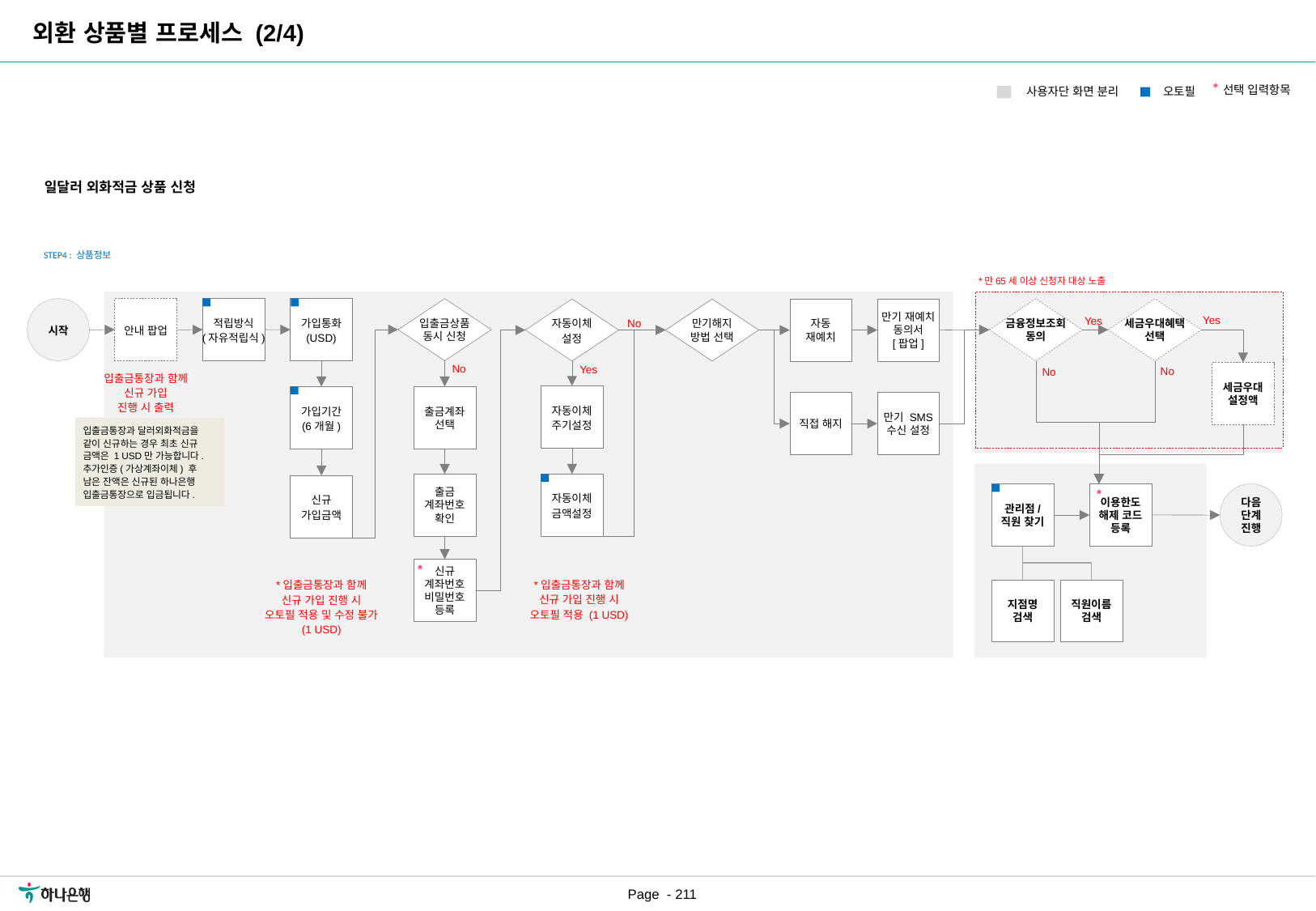

| 요구사항ID |
| --- |
| REQ\_URR\_019 |
| REQ\_URR\_024 |
외환 상품별 프로세스 (2/4)
*선택 입력항목
오토필
사용자단 화면 분리

[수정요약] 2023.06.20
프로세스 수정
[수정요약] 2023.06.30
USD 통화 코드 숫자값 뒤에 표기
일달러 외화적금 상품 신청
STEP4 : 상품정보
*만65세 이상 신청자 대상 노출

시작
안내 팝업
적립방식
(자유적립식)
가입통화
(USD)
입출금상품
동시 신청
금융정보조회
동의
세금우대혜택
선택
자동이체
설정
만기해지
방법 선택
자동
재예치
만기 재예치
동의서
[팝업]
Yes
Yes
No
Yes
No
No
No
세금우대
설정액
입출금통장과 함께
신규 가입
진행 시 출력
자동이체
주기설정

가입기간
(6개월)
출금계좌
선택
직접 해지
만기 SMS
수신 설정
입출금통장과 달러외화적금을 같이 신규하는 경우 최초 신규 금액은 1 USD만 가능합니다.
추가인증(가상계좌이체) 후 남은 잔액은 신규된 하나은행 입출금통장으로 입금됩니다.

출금
계좌번호
확인
자동이체
금액설정

신규
가입금액
*
관리점/
직원 찾기
이용한도
해제 코드
등록
다음
단계
진행

*
신규
계좌번호
비밀번호
등록
*입출금통장과 함께
신규 가입 진행 시
오토필 적용 및 수정 불가
(1 USD)
*입출금통장과 함께
신규 가입 진행 시
오토필 적용 (1 USD)
지점명
검색
직원이름
검색